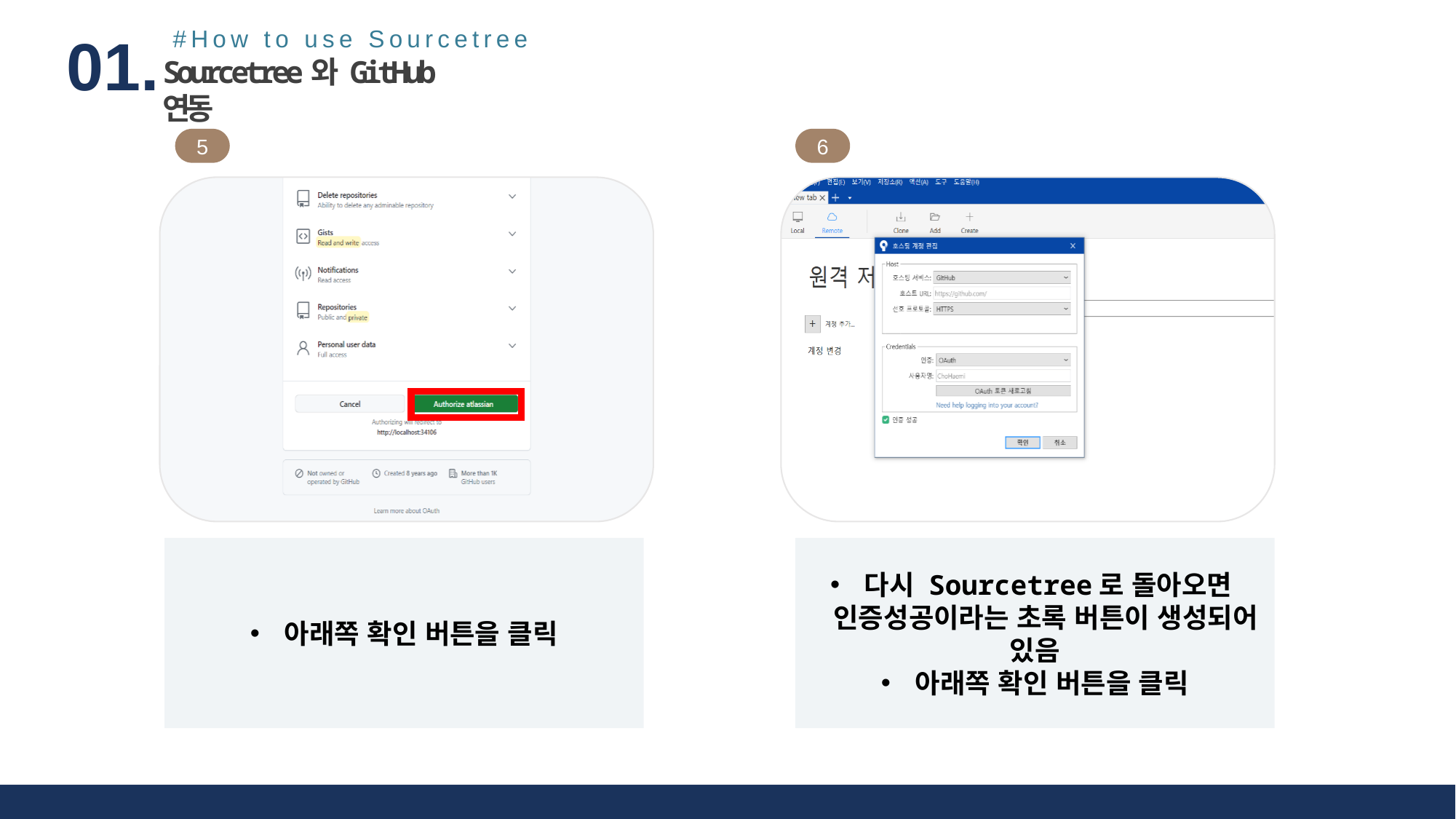

#How to use Sourcetree
01.
Sourcetree와 GitHub 연동
5

6

아래쪽 확인 버튼을 클릭
다시 Sourcetree로 돌아오면
  인증성공이라는 초록 버튼이 생성되어 있음
아래쪽 확인 버튼을 클릭